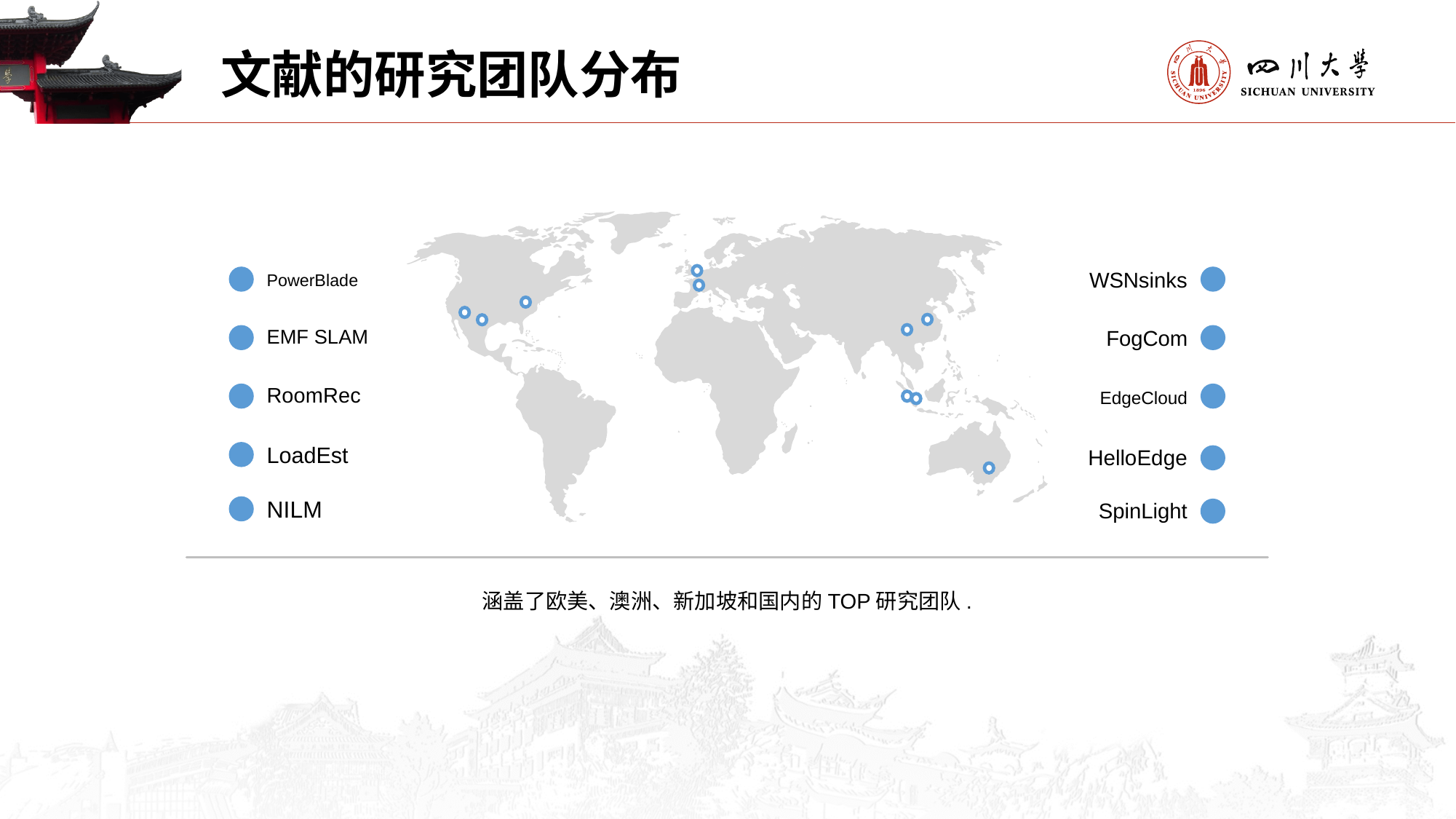

# 文献的研究团队分布

PowerBlade

WSNsinks

EMF SLAM

FogCom

RoomRec

EdgeCloud

LoadEst

HelloEdge

NILM

SpinLight

涵盖了欧美、澳洲、新加坡和国内的TOP研究团队.